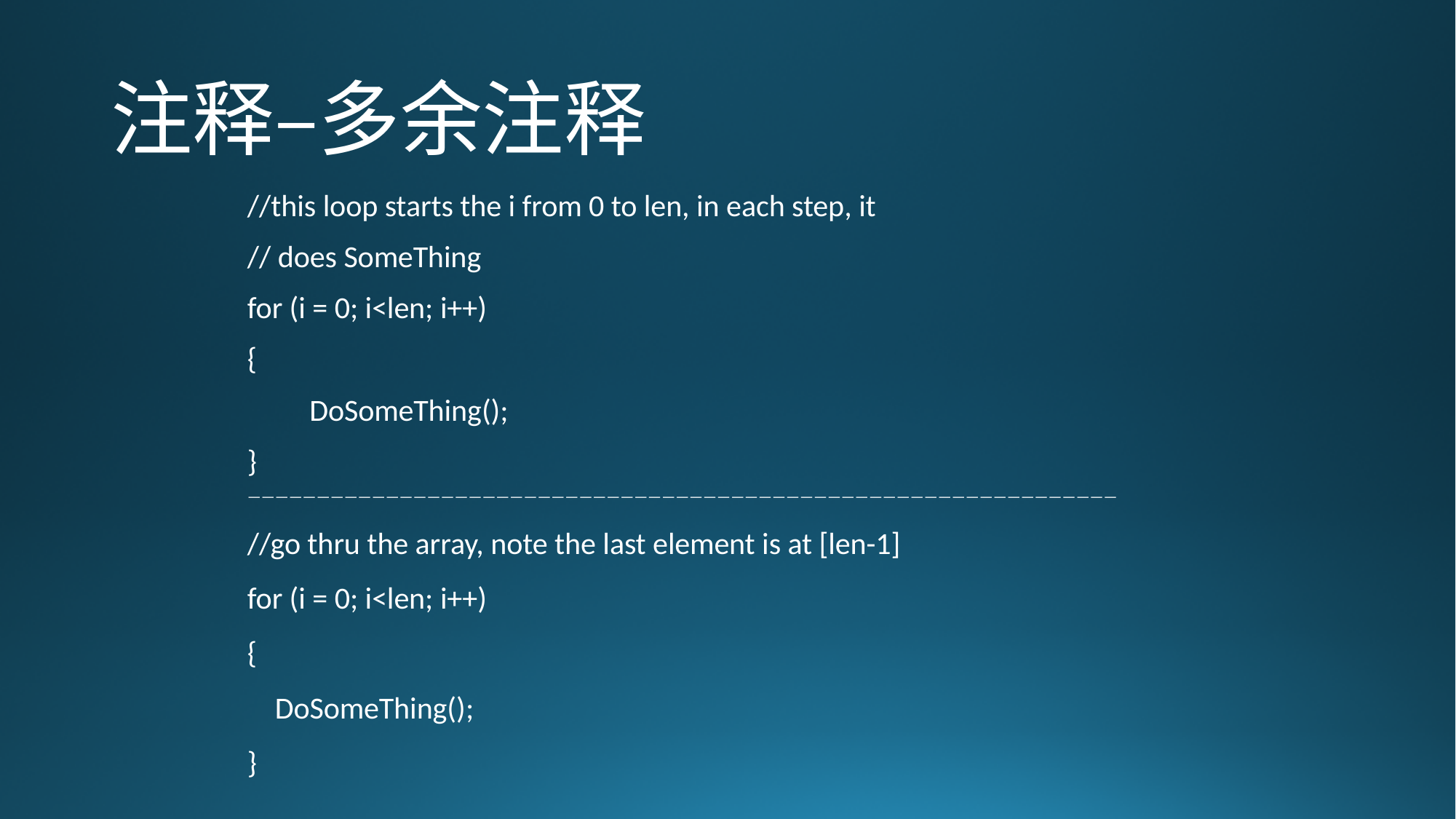

# 注释–多余注释
//this loop starts the i from 0 to len, in each step, it
// does SomeThing
for (i = 0; i<len; i++)
{
         DoSomeThing();
}
———————————————————————————————————————————————————————————————
//go thru the array, note the last element is at [len-1]
for (i = 0; i<len; i++)
{
    DoSomeThing();
}